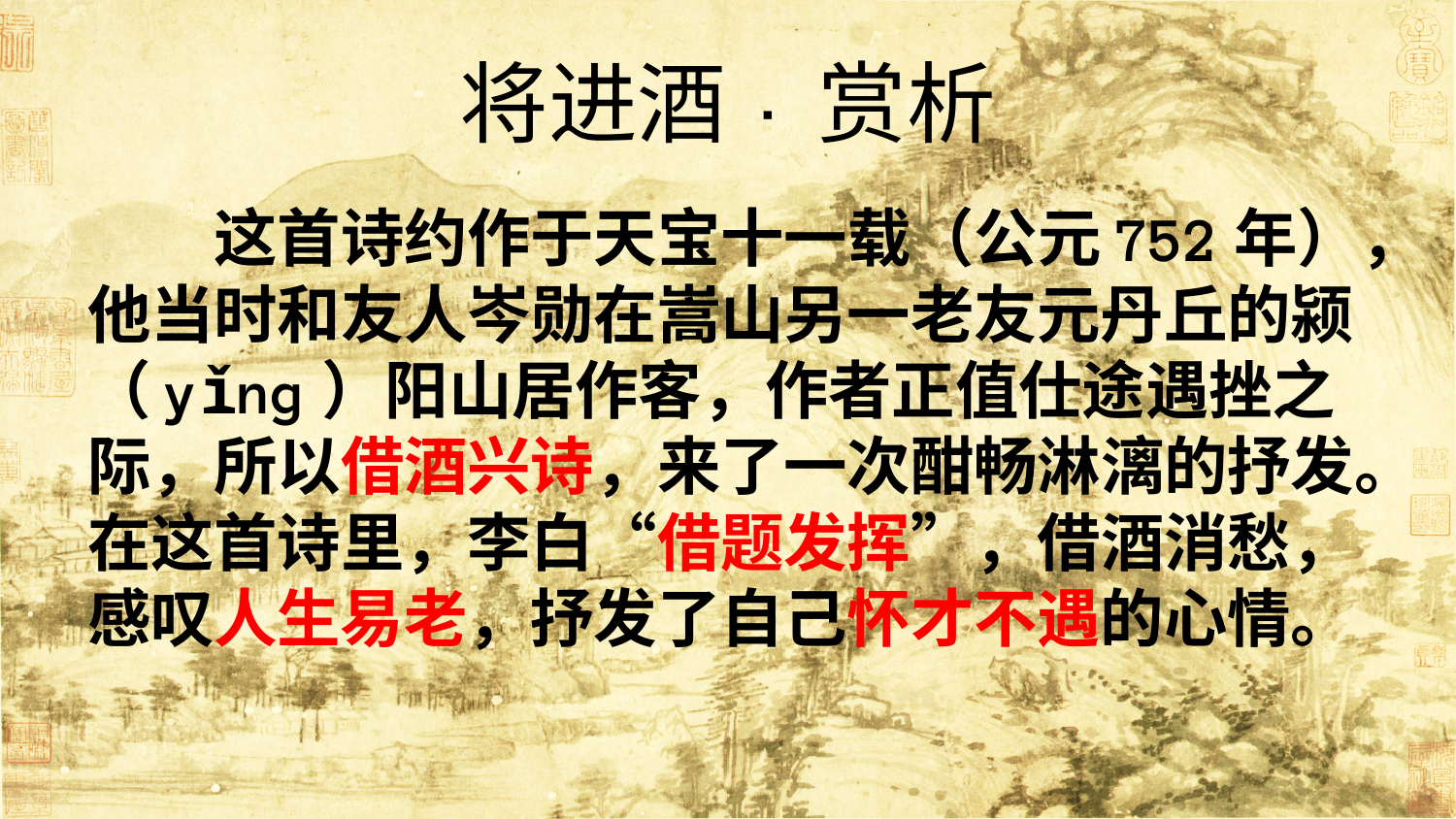

# 将进酒·赏析
　　这首诗约作于天宝十一载（公元752年），他当时和友人岑勋在嵩山另一老友元丹丘的颍（yǐng）阳山居作客，作者正值仕途遇挫之际，所以借酒兴诗，来了一次酣畅淋漓的抒发。在这首诗里，李白“借题发挥”，借酒消愁，感叹人生易老，抒发了自己怀才不遇的心情。